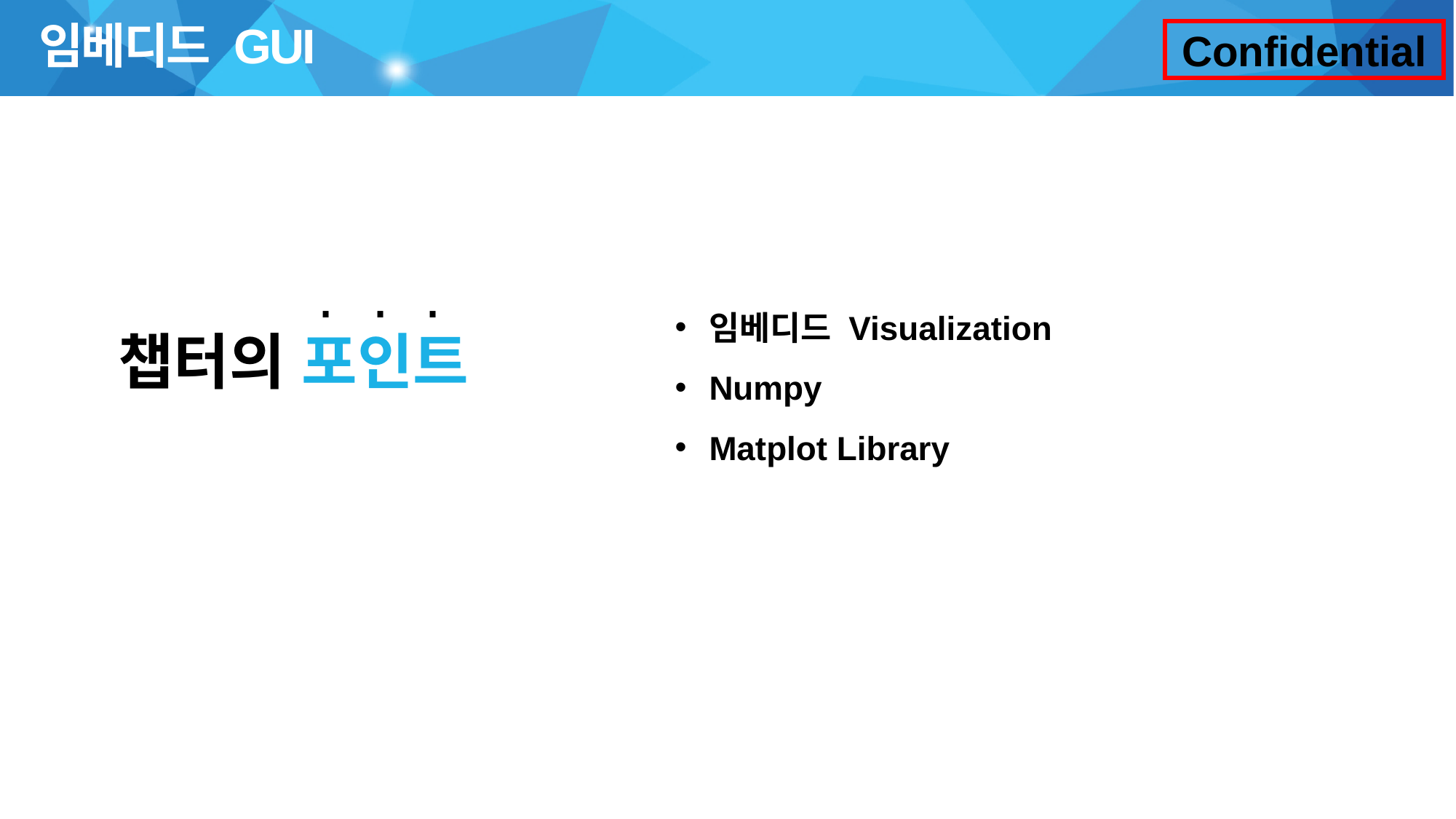

# 임베디드 GUI
.
.
.
챕터의 포인트
임베디드 Visualization
Numpy
Matplot Library